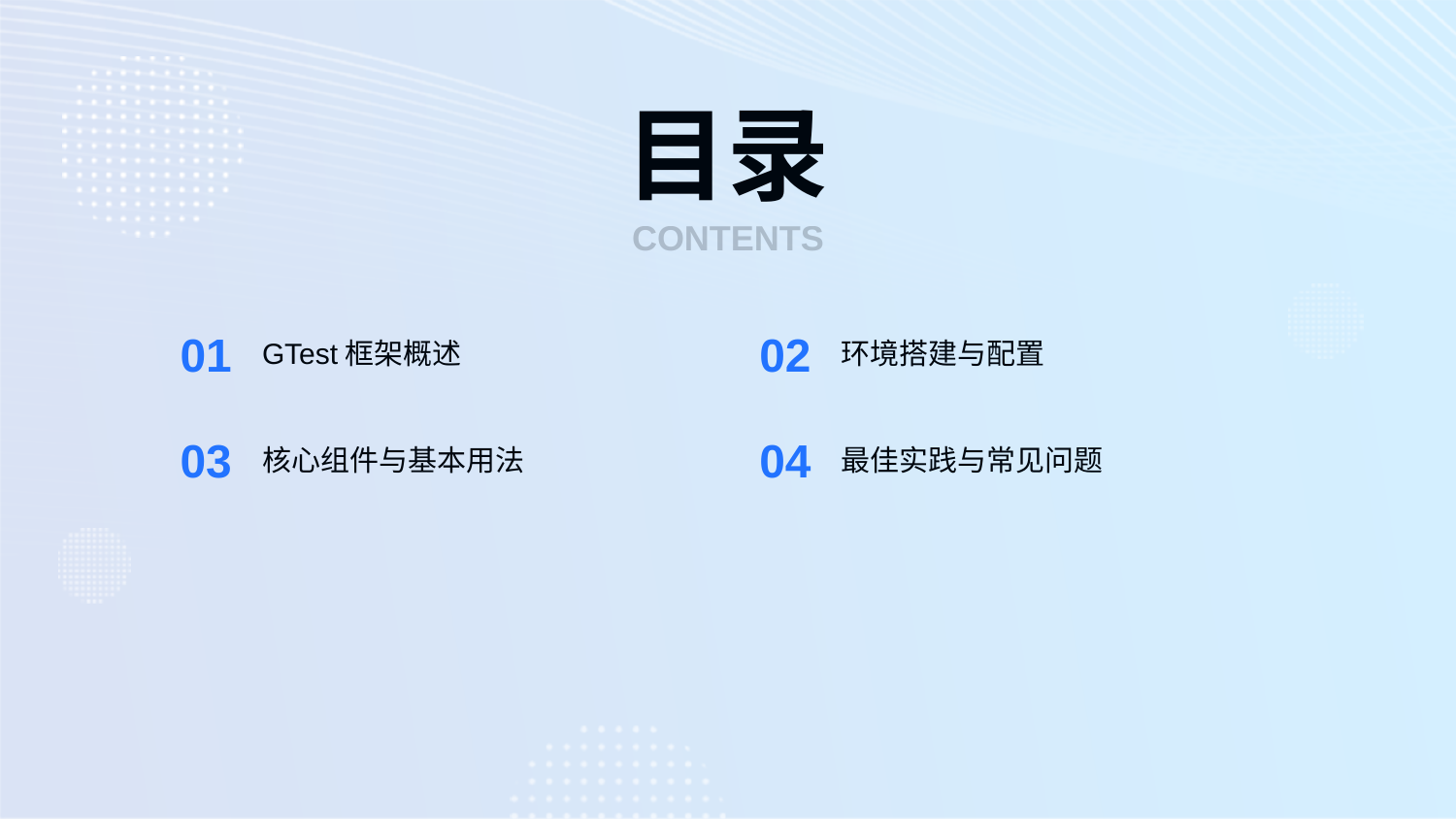

目录
CONTENTS
01
02
GTest框架概述
环境搭建与配置
03
04
核心组件与基本用法
最佳实践与常见问题